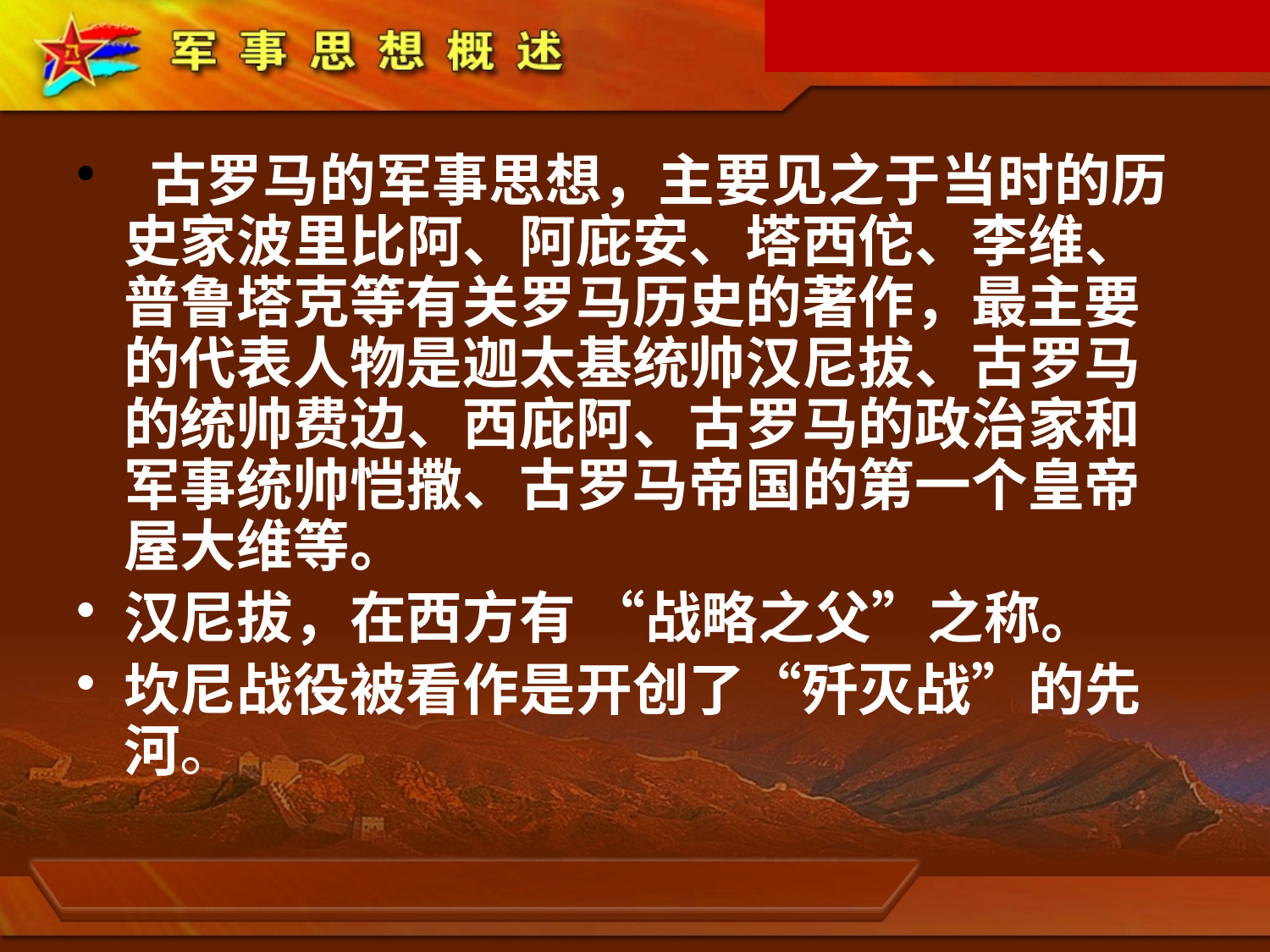

古罗马的军事思想，主要见之于当时的历史家波里比阿、阿庇安、塔西佗、李维、普鲁塔克等有关罗马历史的著作，最主要的代表人物是迦太基统帅汉尼拔、古罗马的统帅费边、西庇阿、古罗马的政治家和军事统帅恺撒、古罗马帝国的第一个皇帝屋大维等。
汉尼拔，在西方有 “战略之父”之称。
坎尼战役被看作是开创了“歼灭战”的先河。